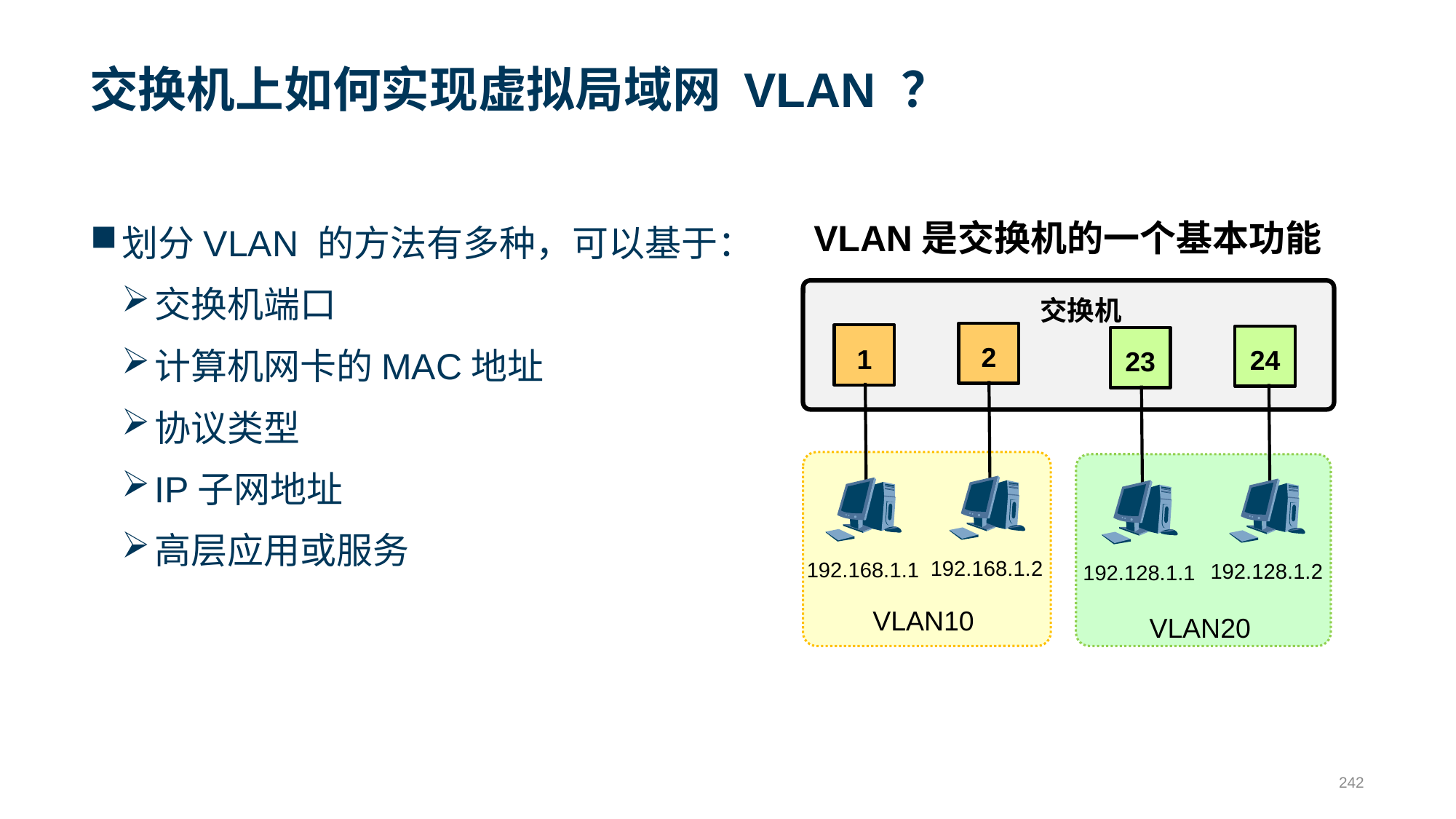

# 交换机上如何实现虚拟局域网 VLAN ？
VLAN是交换机的一个基本功能
划分VLAN 的方法有多种，可以基于：
交换机端口
计算机网卡的MAC地址
协议类型
IP子网地址
高层应用或服务

交换机
2
1
24
23

192.168.1.2
192.168.1.1
192.128.1.2
192.128.1.1
VLAN10
VLAN20
242